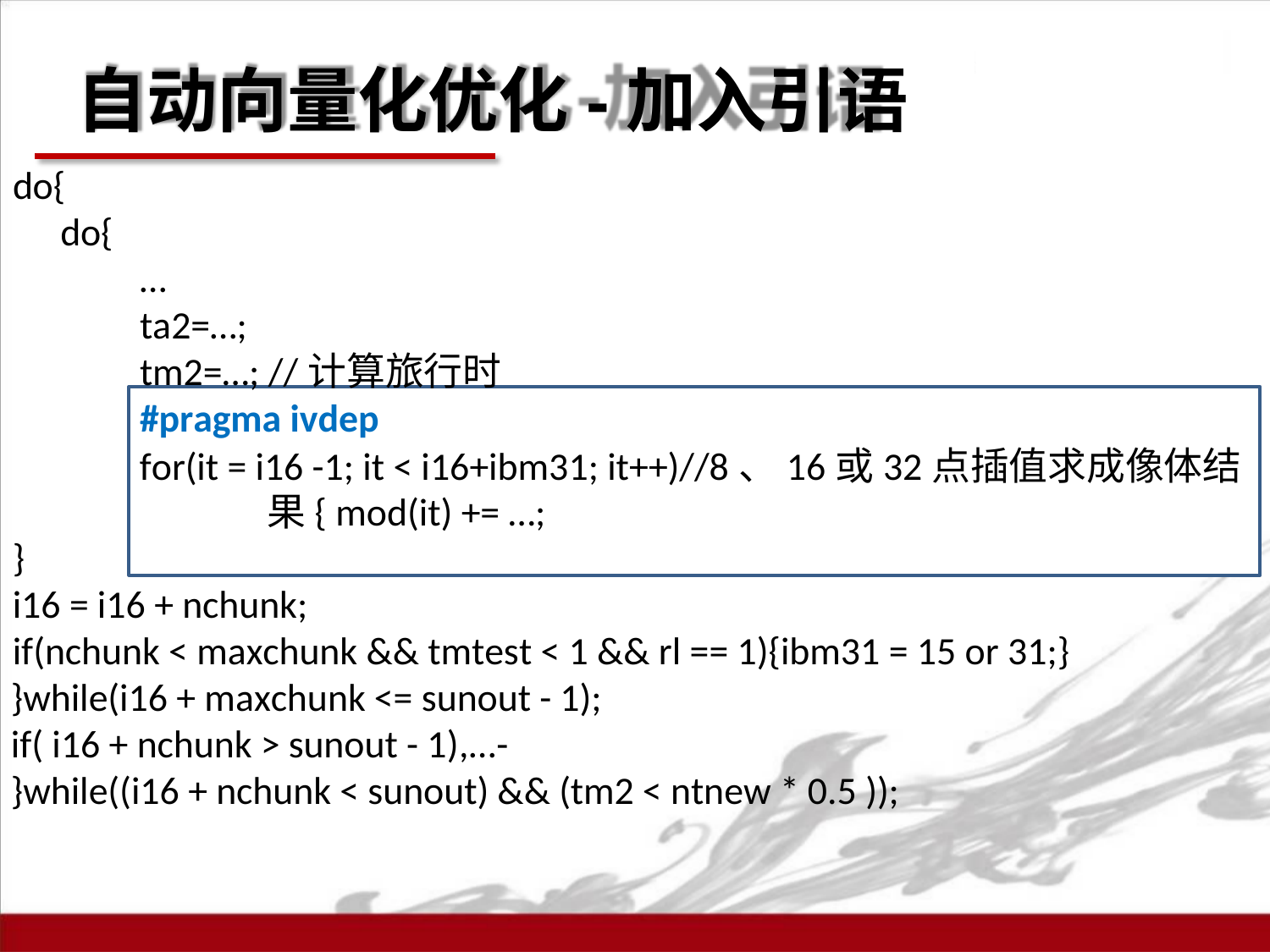

# 自动向量化优化-加入引语

do{
do{
…
ta2=…;
tm2=…; //计算旅行时
#pragma ivdep
for(it = i16 -1; it < i16+ibm31; it++)//8、16或32点插值求成像体结果{ mod(it) += …;
}
i16 = i16 + nchunk;
if(nchunk < maxchunk && tmtest < 1 && rl == 1){ibm31 = 15 or 31;}
}while(i16 + maxchunk <= sunout - 1);
if( i16 + nchunk > sunout - 1),…-
}while((i16 + nchunk < sunout) && (tm2 < ntnew * 0.5 ));